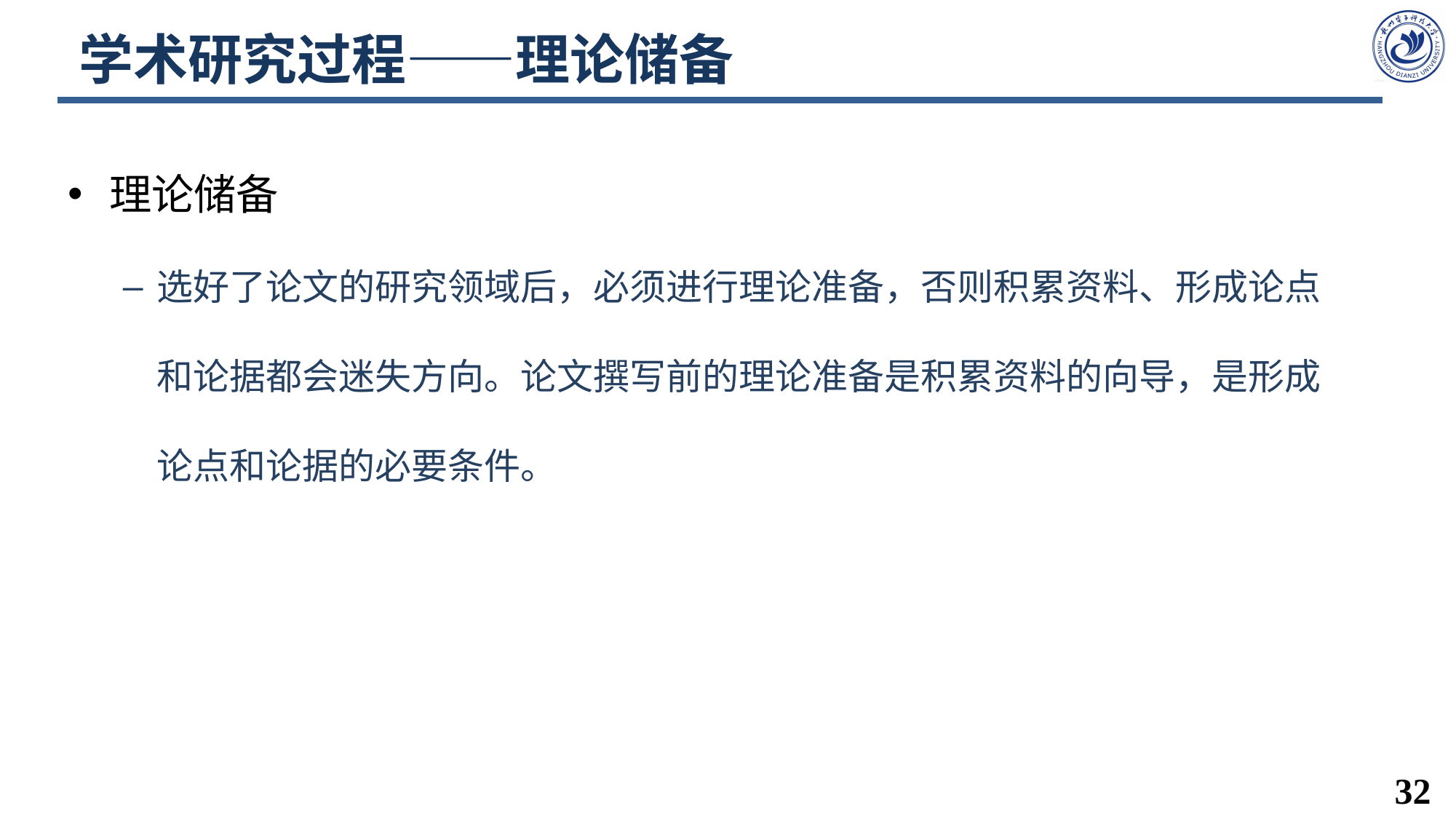

# 学术研究过程——理论储备
理论储备
选好了论文的研究领域后，必须进行理论准备，否则积累资料、形成论点和论据都会迷失方向。论文撰写前的理论准备是积累资料的向导，是形成论点和论据的必要条件。
32